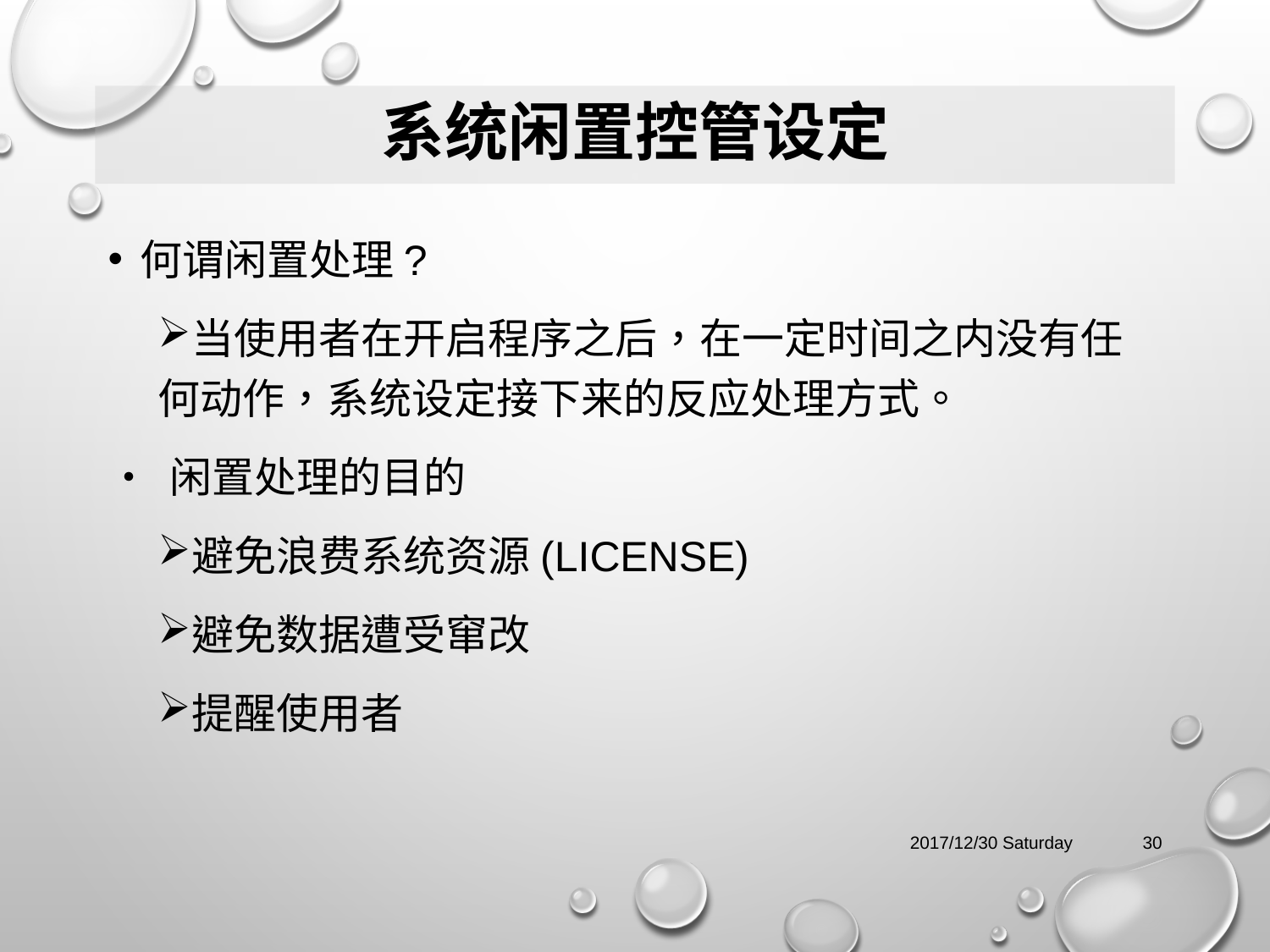

# 系统闲置控管设定
何谓闲置处理?
当使用者在开启程序之后，在一定时间之内没有任何动作，系统设定接下来的反应处理方式。
• 闲置处理的目的
避免浪费系统资源(License)
避免数据遭受窜改
提醒使用者
2017/12/30 Saturday
30